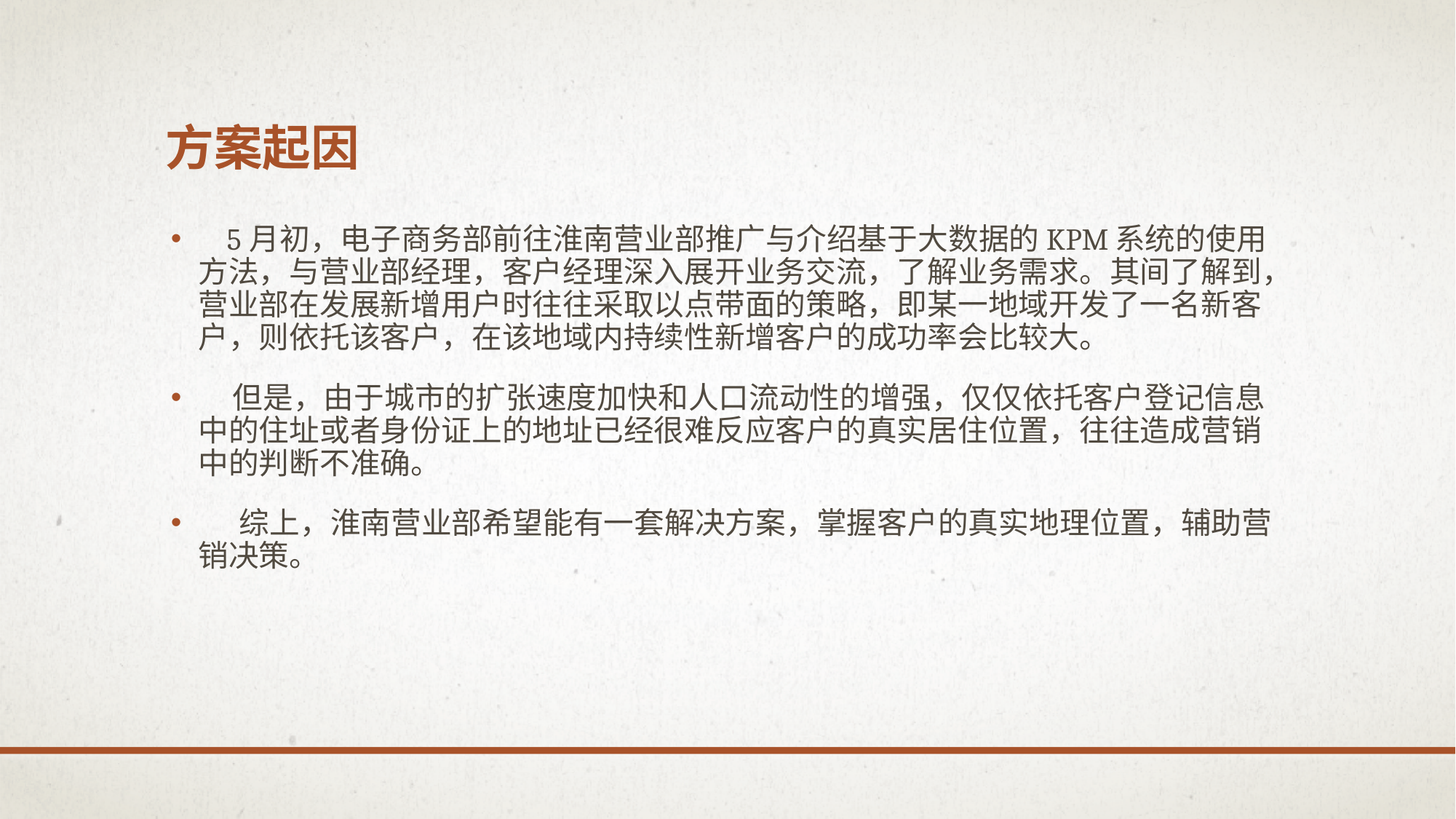

# 方案起因
    5月初，电子商务部前往淮南营业部推广与介绍基于大数据的KPM系统的使用方法，与营业部经理，客户经理深入展开业务交流，了解业务需求。其间了解到，营业部在发展新增用户时往往采取以点带面的策略，即某一地域开发了一名新客户，则依托该客户，在该地域内持续性新增客户的成功率会比较大。
    但是，由于城市的扩张速度加快和人口流动性的增强，仅仅依托客户登记信息中的住址或者身份证上的地址已经很难反应客户的真实居住位置，往往造成营销中的判断不准确。
     综上，淮南营业部希望能有一套解决方案，掌握客户的真实地理位置，辅助营销决策。